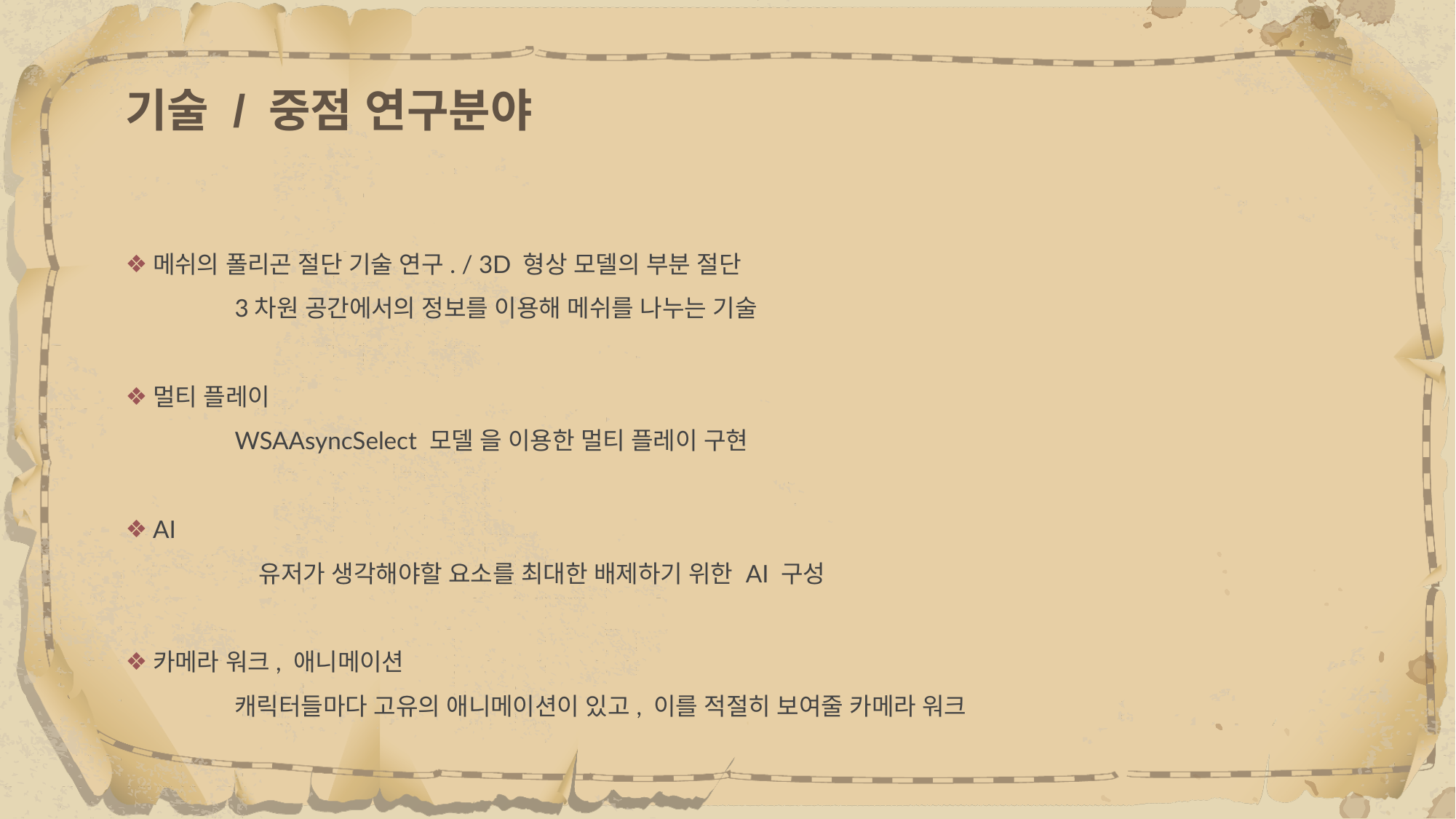

# 기술 / 중점 연구분야

메쉬의 폴리곤 절단 기술 연구. / 3D 형상 모델의 부분 절단
	3차원 공간에서의 정보를 이용해 메쉬를 나누는 기술

멀티 플레이
	WSAAsyncSelect 모델 을 이용한 멀티 플레이 구현

AI
	유저가 생각해야할 요소를 최대한 배제하기 위한 AI 구성

카메라 워크, 애니메이션
	캐릭터들마다 고유의 애니메이션이 있고, 이를 적절히 보여줄 카메라 워크